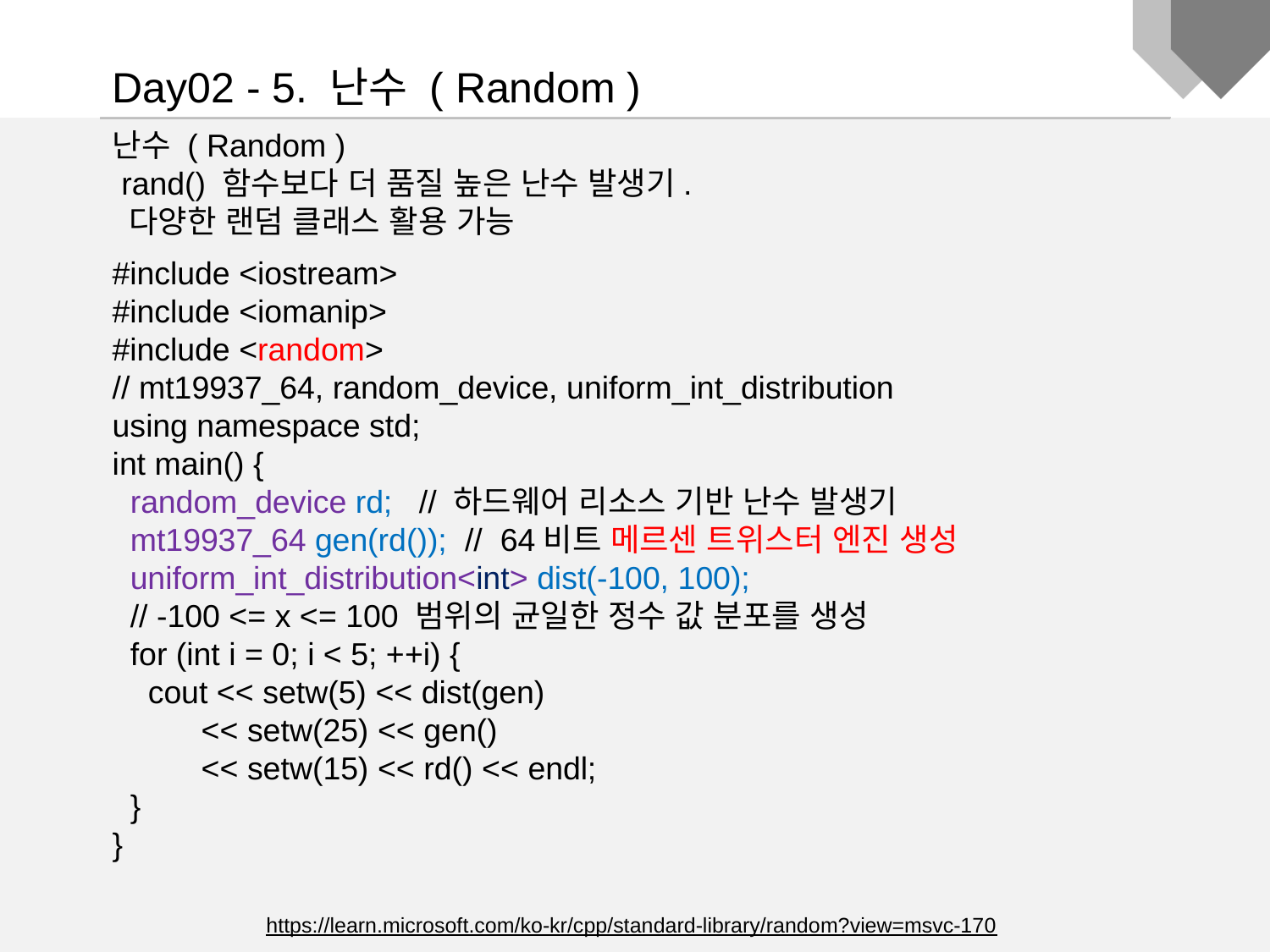

Day02 - 5. 난수 ( Random )
난수 ( Random )
 rand() 함수보다 더 품질 높은 난수 발생기.
 다양한 랜덤 클래스 활용 가능
#include <iostream>
#include <iomanip>
#include <random>
// mt19937_64, random_device, uniform_int_distribution
using namespace std;
int main() {
  random_device rd;   // 하드웨어 리소스 기반 난수 발생기
  mt19937_64 gen(rd());  //  64비트 메르센 트위스터 엔진 생성
  uniform_int_distribution<int> dist(-100, 100);
  // -100 <= x <= 100 범위의 균일한 정수 값 분포를 생성
  for (int i = 0; i < 5; ++i) {
    cout << setw(5) << dist(gen)
          << setw(25) << gen()
          << setw(15) << rd() << endl;
  }
}
https://learn.microsoft.com/ko-kr/cpp/standard-library/random?view=msvc-170